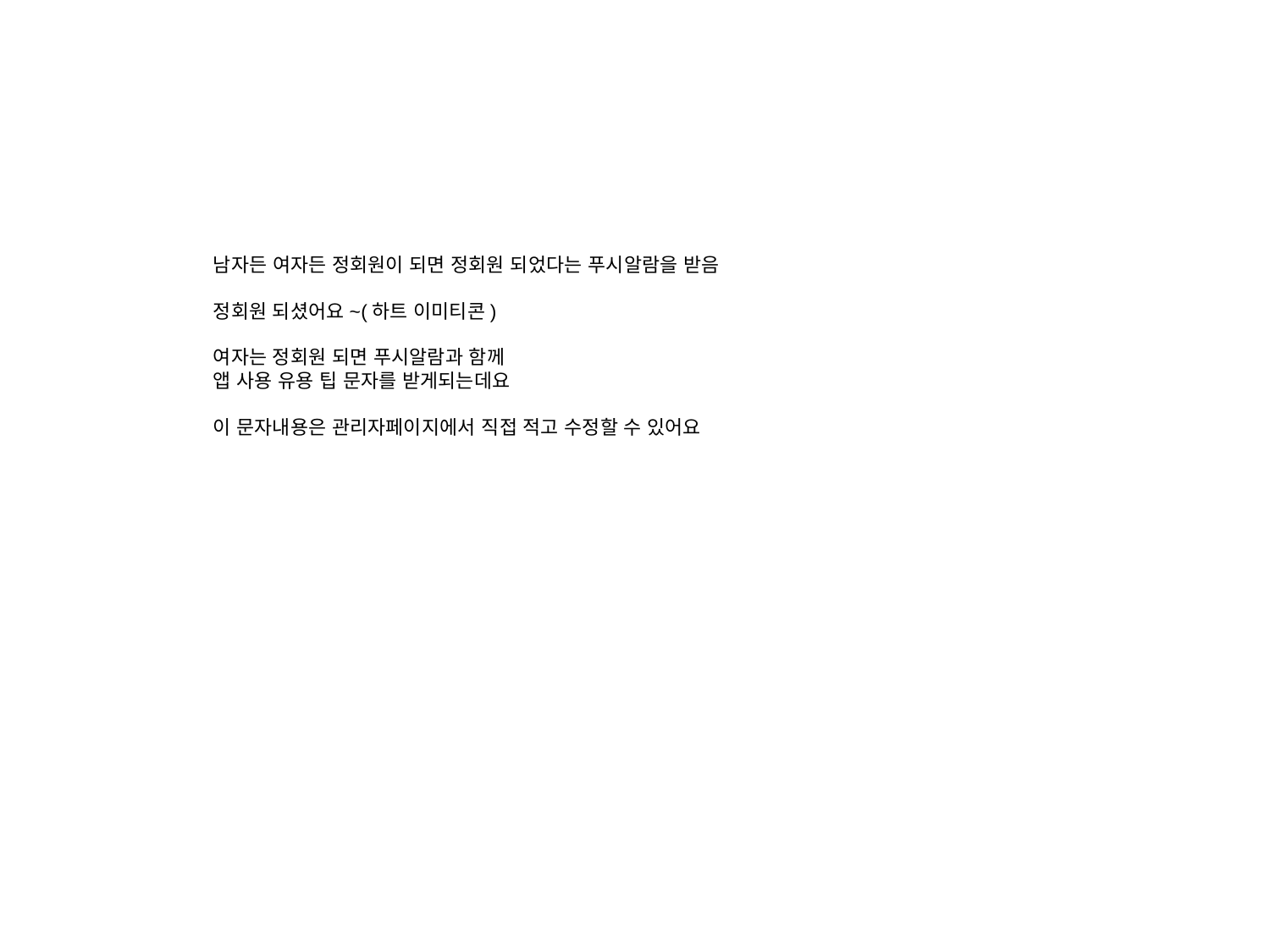

남자든 여자든 정회원이 되면 정회원 되었다는 푸시알람을 받음

정회원 되셨어요~(하트 이미티콘)

여자는 정회원 되면 푸시알람과 함께
앱 사용 유용 팁 문자를 받게되는데요

이 문자내용은 관리자페이지에서 직접 적고 수정할 수 있어요